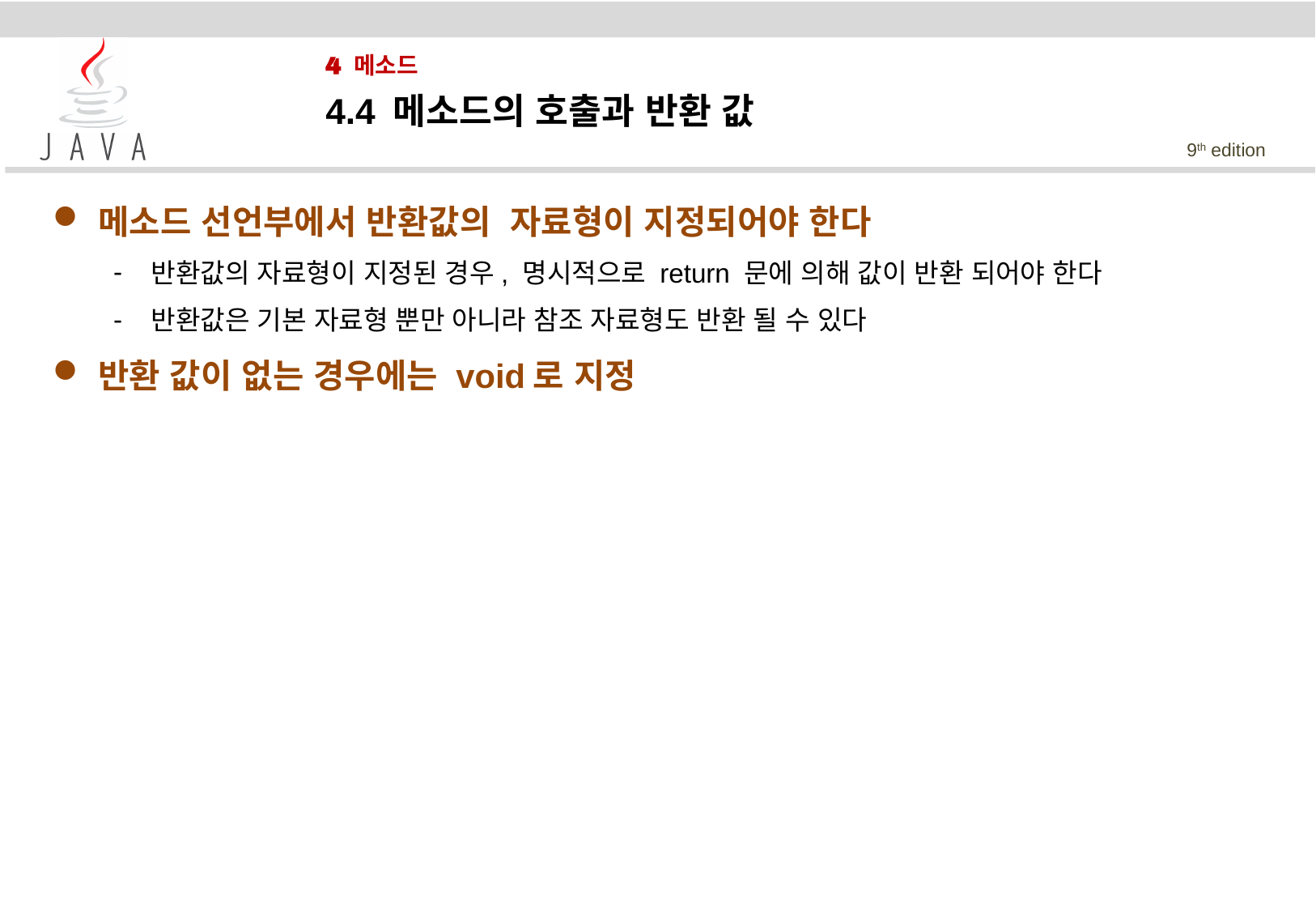

# 4 메소드
4.4 메소드의 호출과 반환 값
메소드 선언부에서 반환값의  자료형이 지정되어야 한다
반환값의 자료형이 지정된 경우, 명시적으로 return 문에 의해 값이 반환 되어야 한다
반환값은 기본 자료형 뿐만 아니라 참조 자료형도 반환 될 수 있다
반환 값이 없는 경우에는 void로 지정